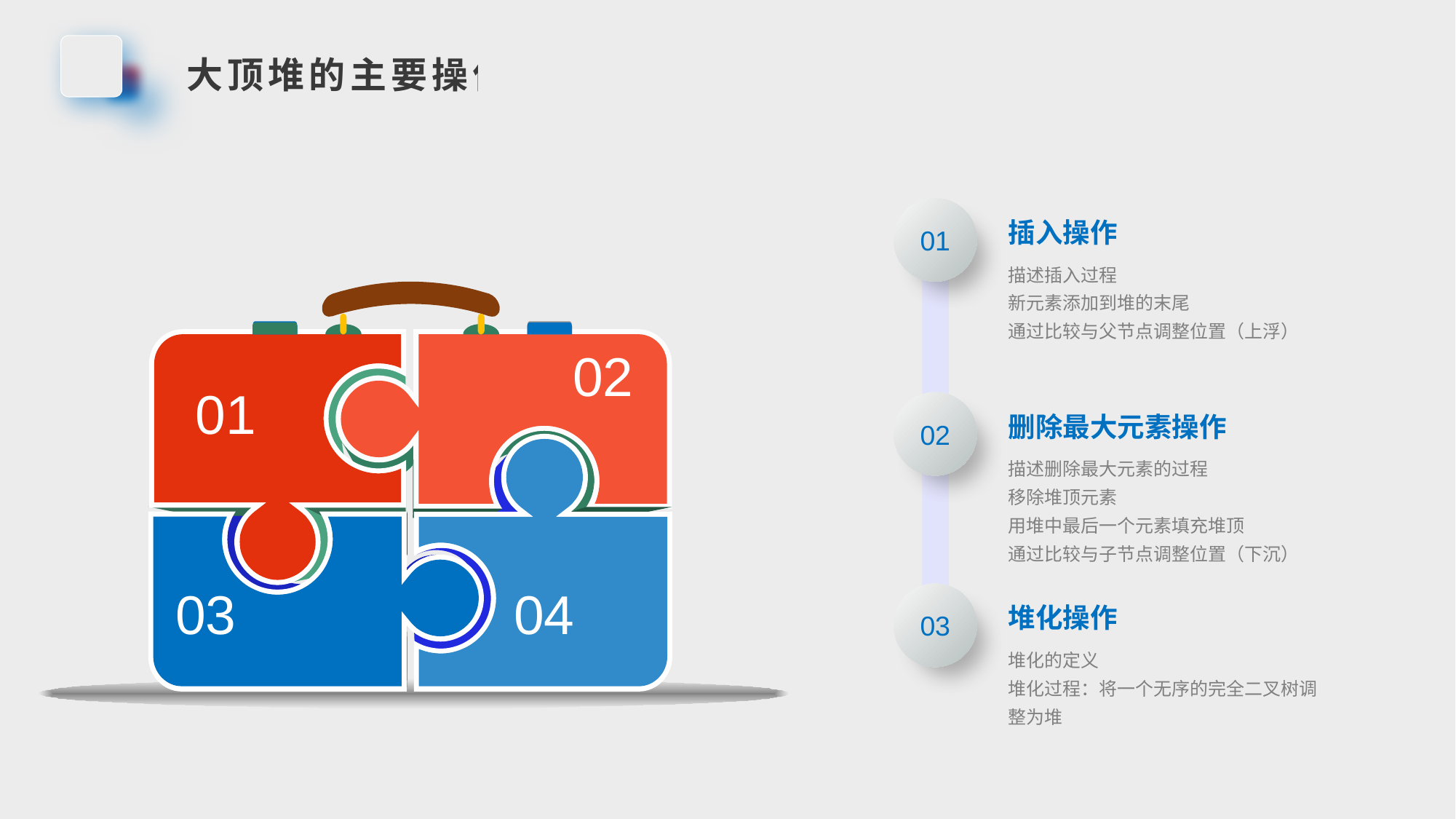

大顶堆的主要操作

01

插入操作

描述插入过程
新元素添加到堆的末尾
通过比较与父节点调整位置（上浮）

02
01
03
04

02

删除最大元素操作
描述删除最大元素的过程
移除堆顶元素
用堆中最后一个元素填充堆顶
通过比较与子节点调整位置（下沉）

03

堆化操作
堆化的定义
堆化过程：将一个无序的完全二叉树调整为堆